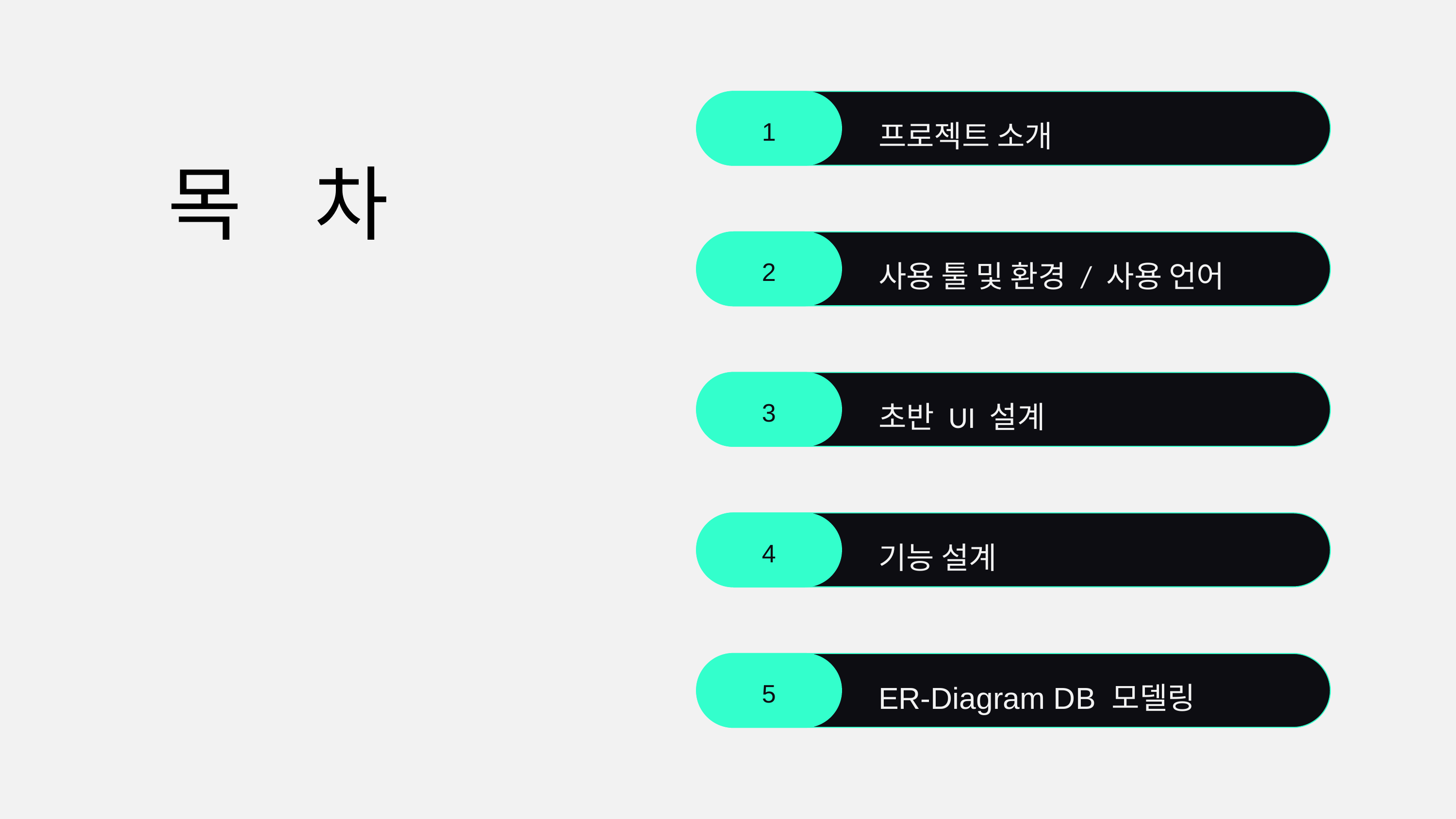

1
프로젝트 소개
목    차

2
사용 툴 및 환경 / 사용 언어

3
초반 UI 설계

4
기능 설계

5
ER-Diagram DB 모델링